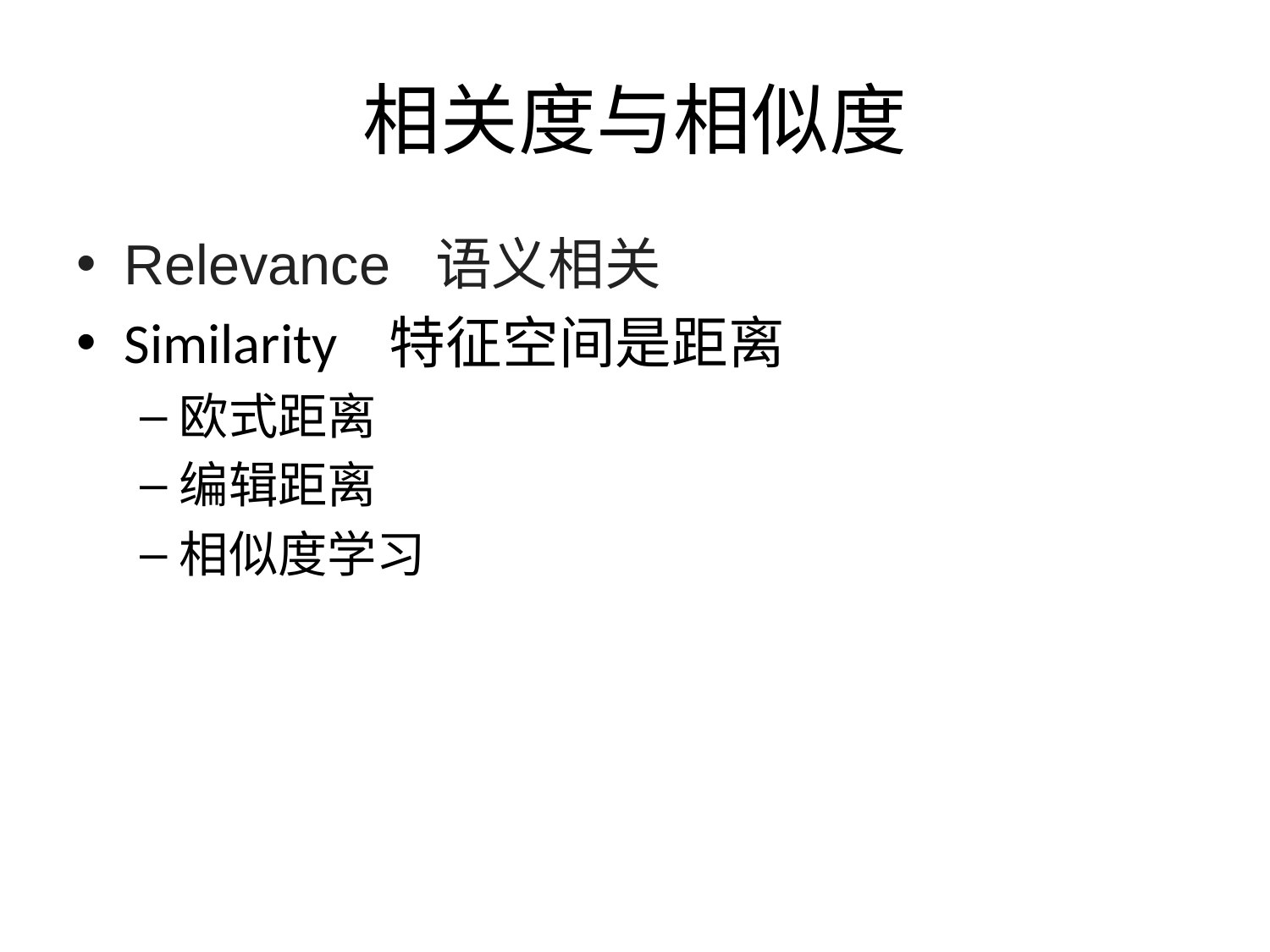

# 相关度与相似度
Relevance  语义相关
Similarity   特征空间是距离
欧式距离
编辑距离
相似度学习